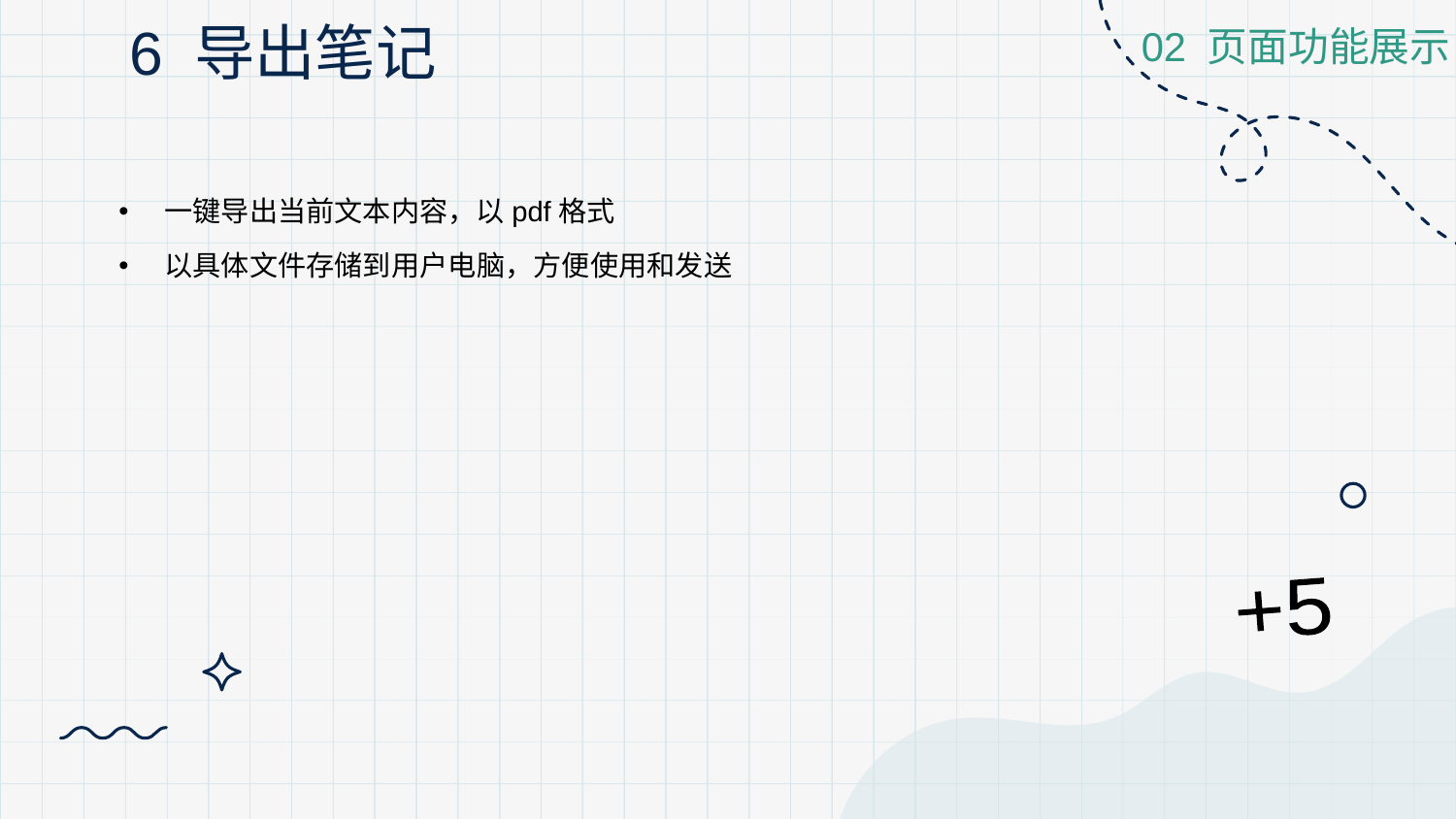

# 6 导出笔记

02 页面功能展示
一键导出当前文本内容，以pdf格式
以具体文件存储到用户电脑，方便使用和发送

+5